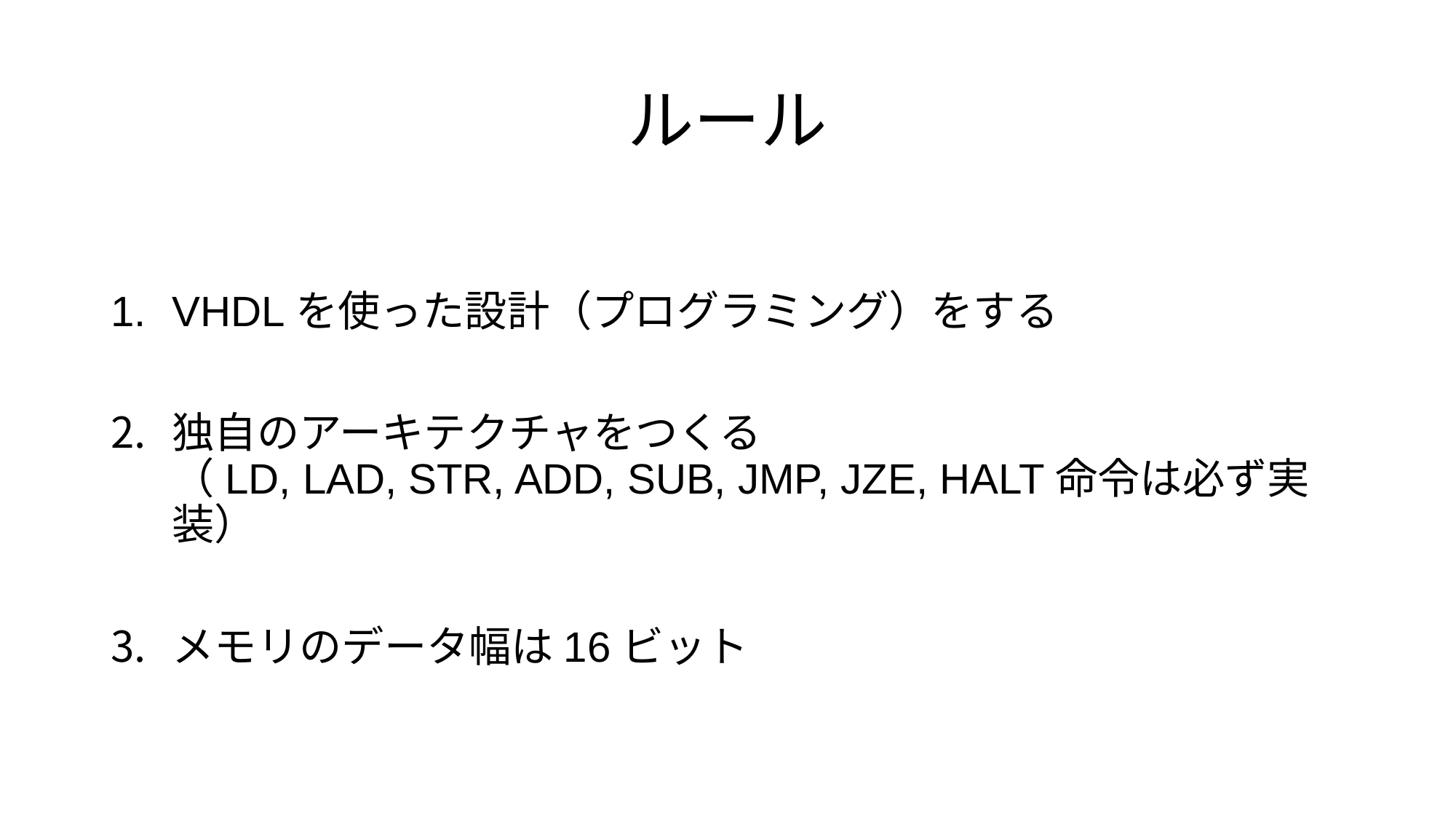

# ルール

VHDLを使った設計（プログラミング）をする

独自のアーキテクチャをつくる
（LD, LAD, STR, ADD, SUB, JMP, JZE, HALT命令は必ず実装）

メモリのデータ幅は16ビット